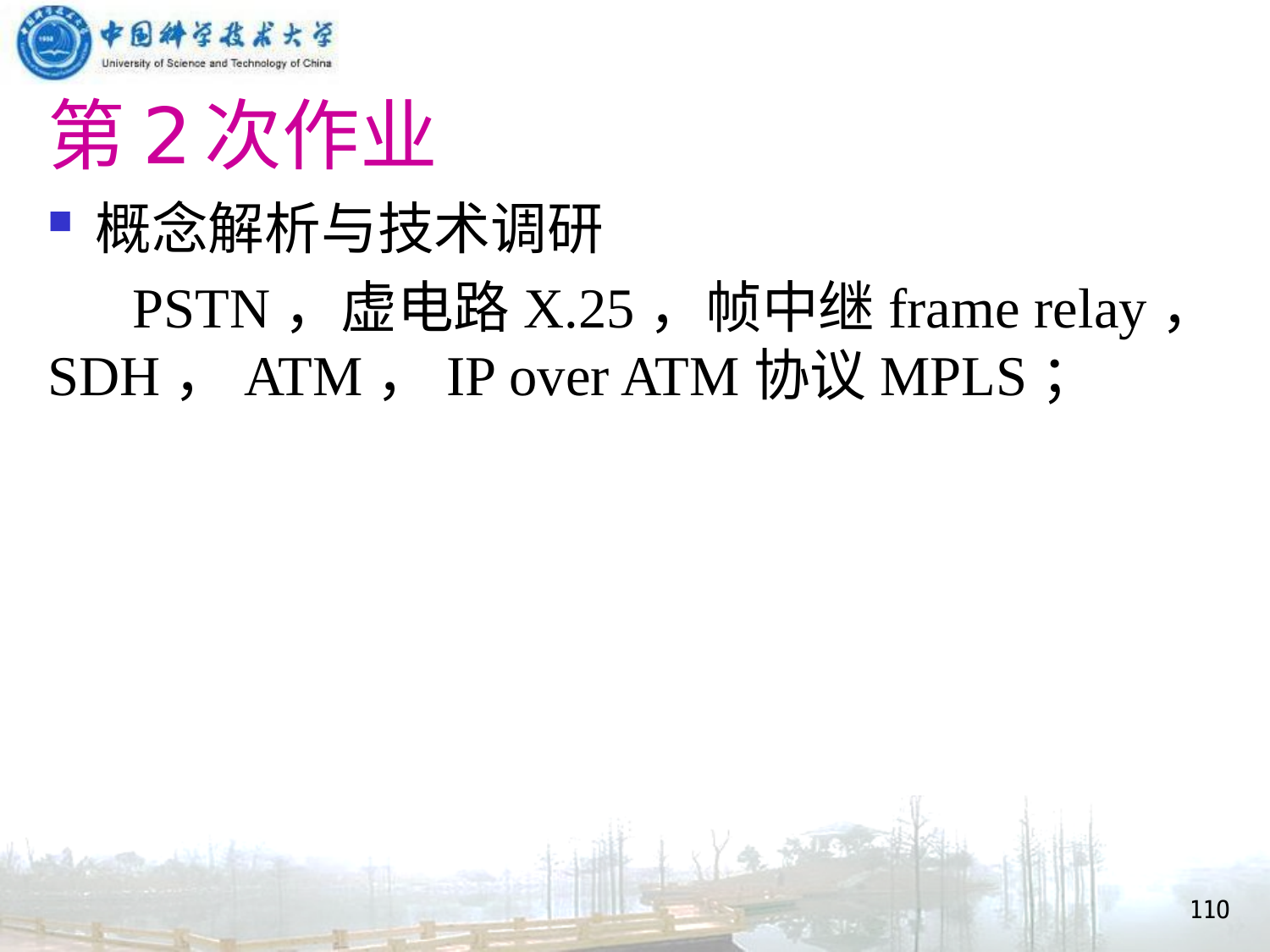

# 第2次作业
概念解析与技术调研
      PSTN，虚电路X.25，帧中继frame relay，SDH，ATM，IP over ATM协议MPLS；

110